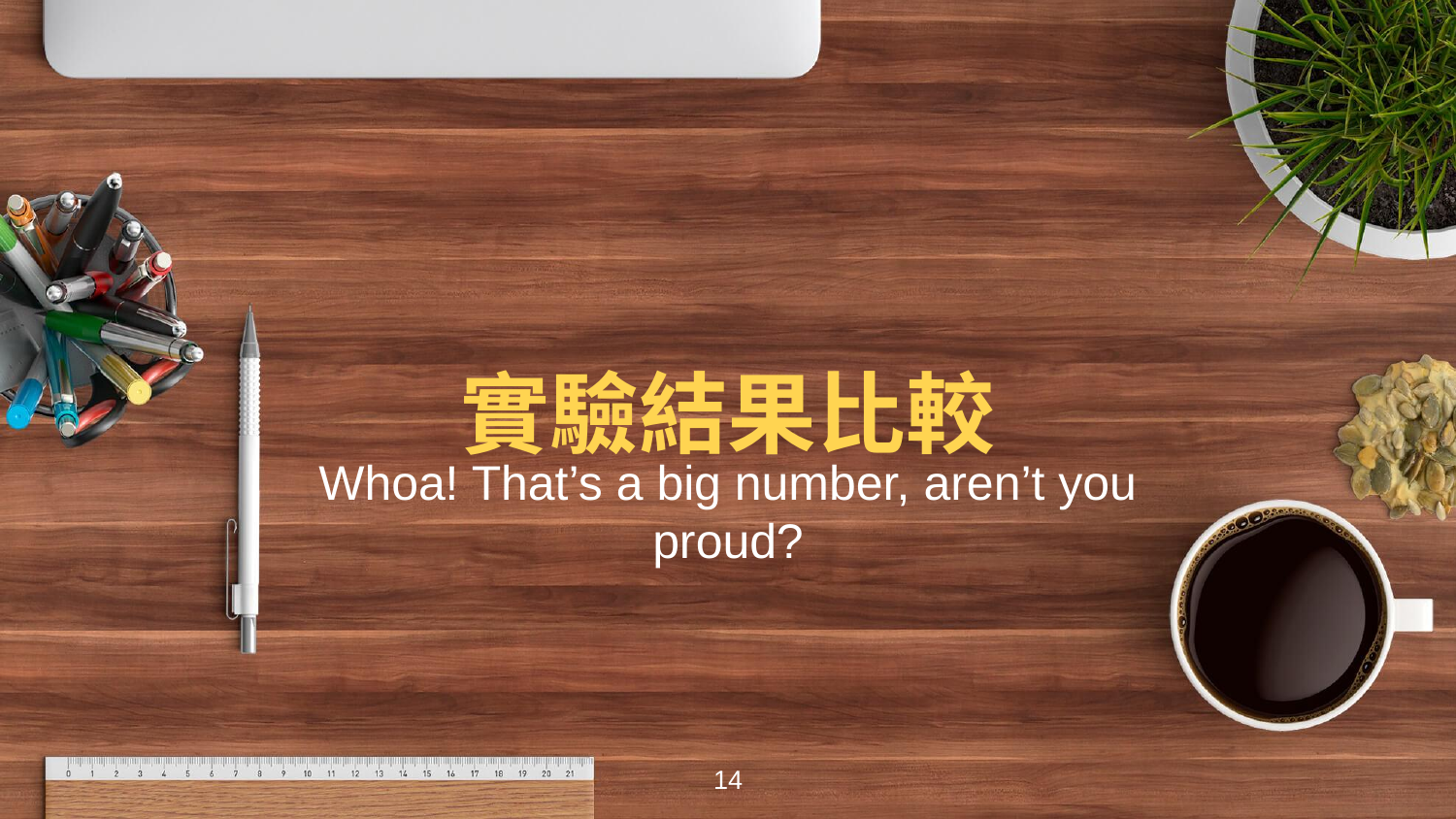

實驗結果比較
Whoa! That’s a big number, aren’t you proud?
14